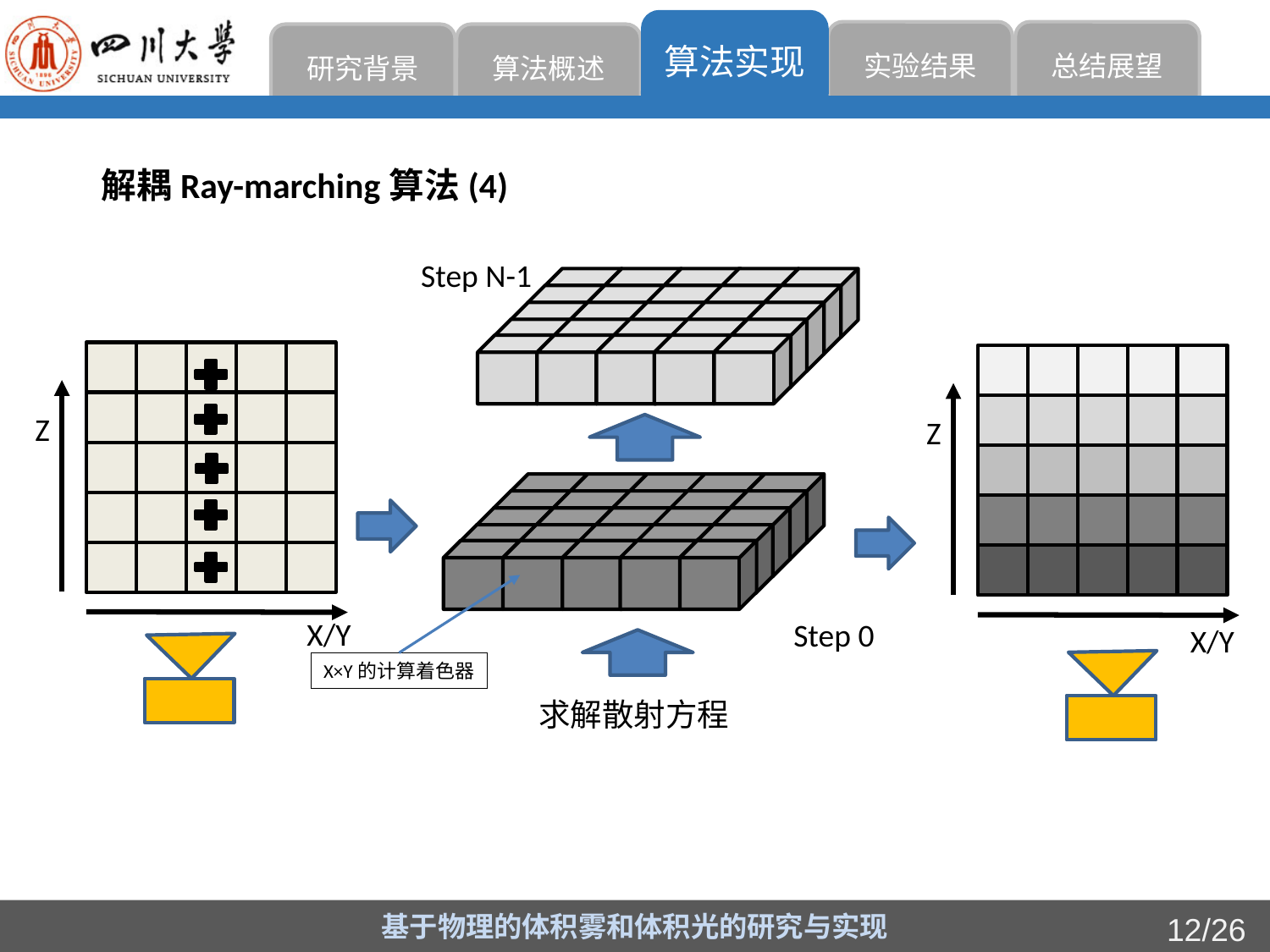

算法实现
实验结果
总结展望
研究背景
算法概述

解耦Ray-marching算法(4)
Step N-1

Z

Z

X/Y
Step 0
X/Y

X×Y的计算着色器

求解散射方程

基于物理的体积雾和体积光的研究与实现
12/26